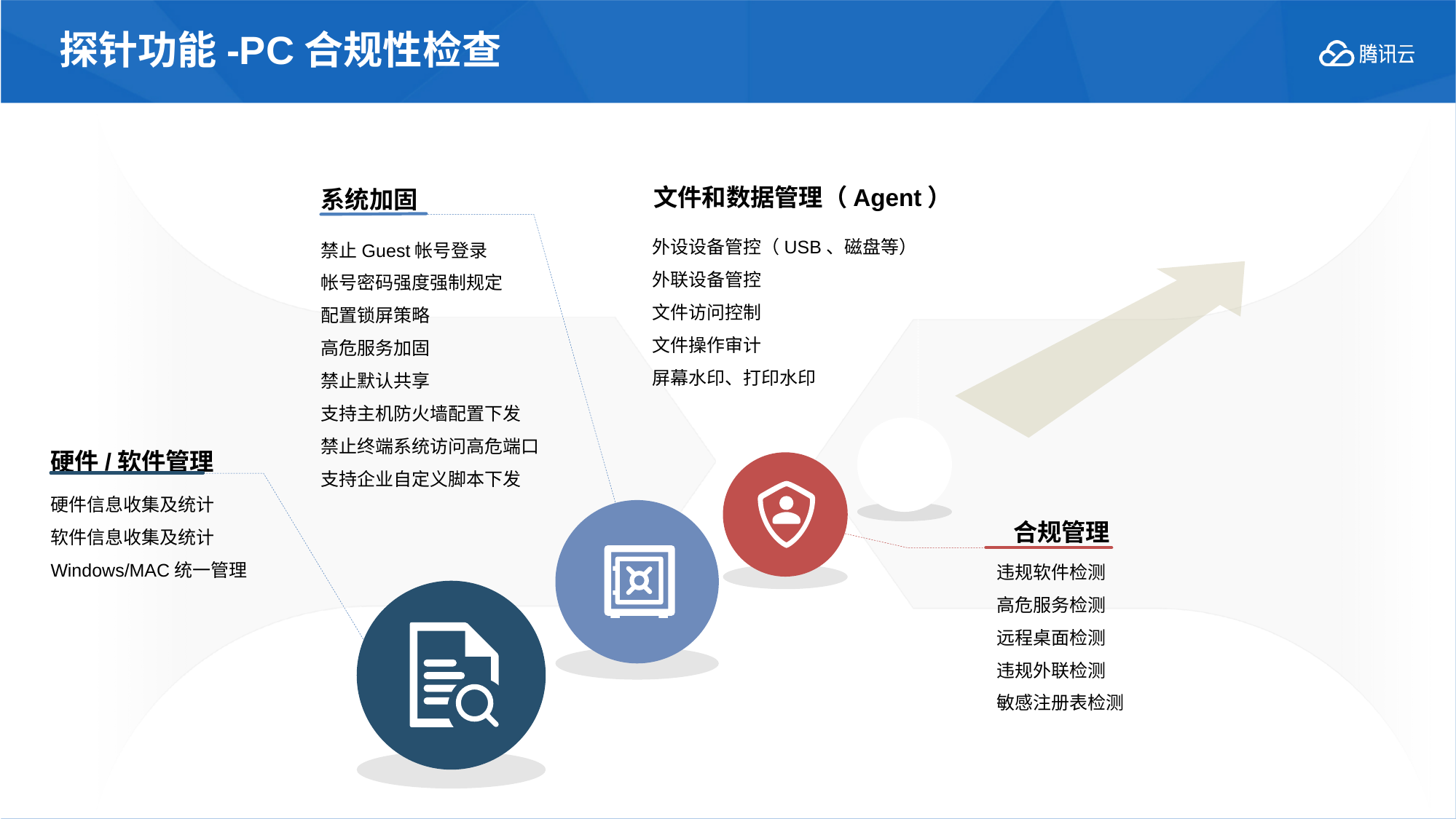

探针功能-PC合规性检查
文件和数据管理（Agent）
系统加固

外设设备管控（USB、磁盘等）
外联设备管控
文件访问控制
文件操作审计
屏幕水印、打印水印
禁止Guest帐号登录
帐号密码强度强制规定
配置锁屏策略
高危服务加固
禁止默认共享
支持主机防火墙配置下发
禁止终端系统访问高危端口
支持企业自定义脚本下发

硬件/软件管理

硬件信息收集及统计
软件信息收集及统计
Windows/MAC统一管理

合规管理

违规软件检测
高危服务检测
远程桌面检测
违规外联检测
敏感注册表检测